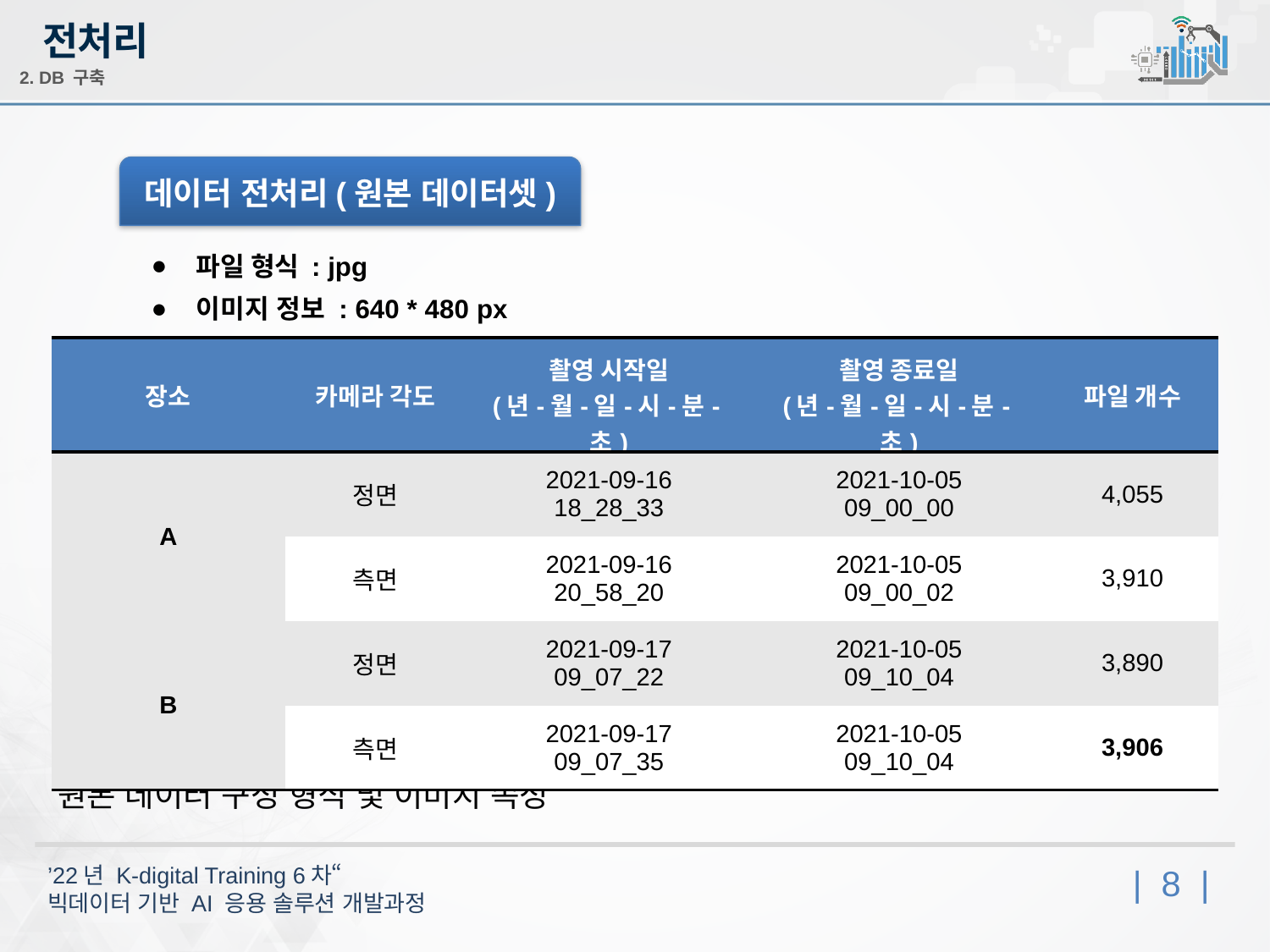

전처리
2. DB 구축
데이터 전처리(원본 데이터셋)
파일 형식 : jpg

이미지 정보 : 640 * 480 px
| 장소 | 카메라 각도 | 촬영 시작일 (년-월-일-시-분-초) | 촬영 종료일 (년-월-일-시-분-초) | 파일 개수 |
| --- | --- | --- | --- | --- |
| A | 정면 | 2021-09-16 18\_28\_33 | 2021-10-05 09\_00\_00 | 4,055 |
|  | 측면 | 2021-09-16 20\_58\_20 | 2021-10-05 09\_00\_02 | 3,910 |
| B | 정면 | 2021-09-17 09\_07\_22 | 2021-10-05 09\_10\_04 | 3,890 |
|  | 측면 | 2021-09-17 09\_07\_35 | 2021-10-05 09\_10\_04 | 3,906 |
원본 데이터 구성 형식 및 이미지 속성